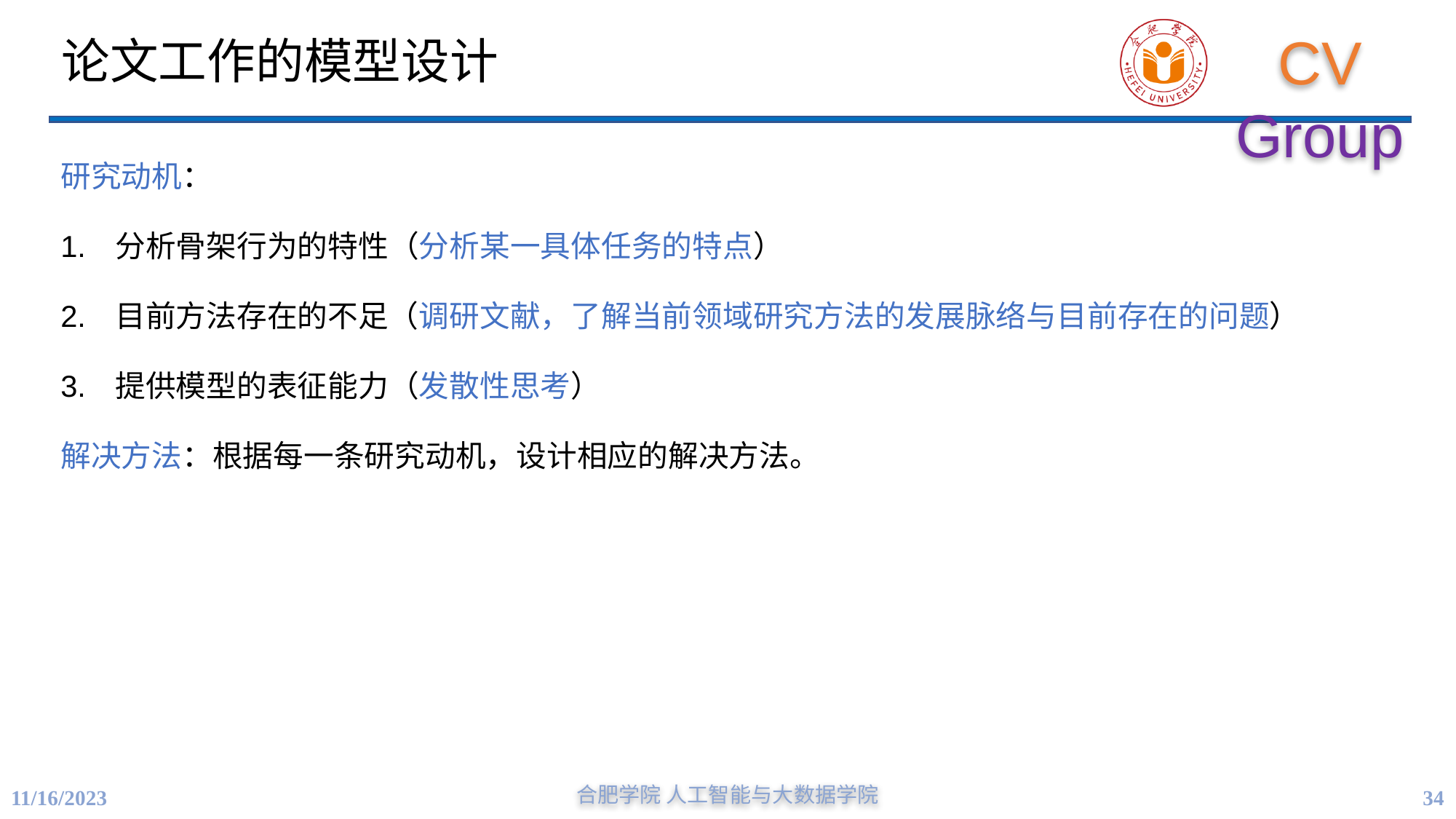

# 论文工作的模型设计
研究动机：
分析骨架行为的特性（分析某一具体任务的特点）
目前方法存在的不足（调研文献，了解当前领域研究方法的发展脉络与目前存在的问题）
提供模型的表征能力（发散性思考）
解决方法：根据每一条研究动机，设计相应的解决方法。
合肥学院 人工智能与大数据学院
34
11/16/2023